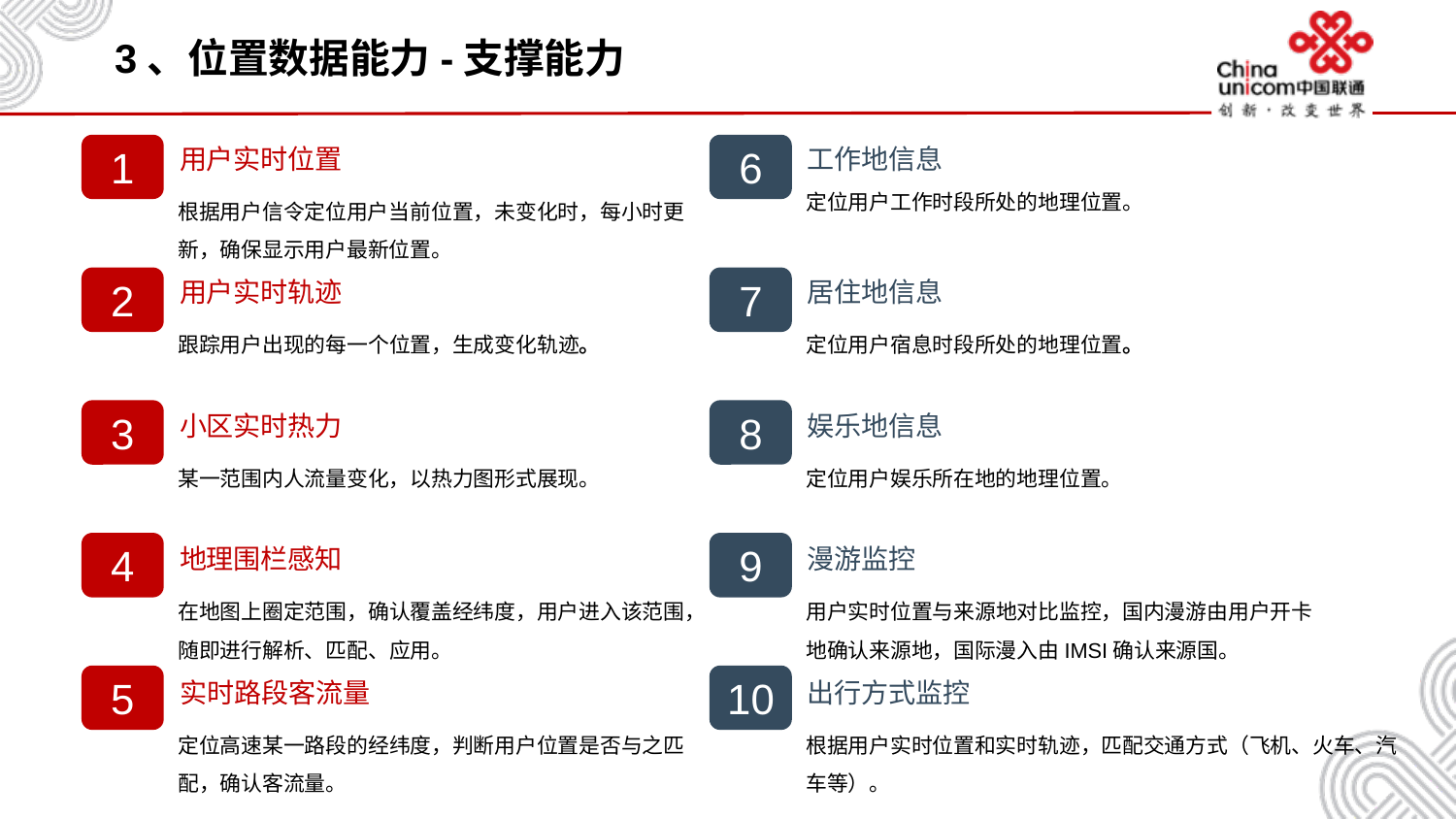

# 3、位置数据能力-支撑能力
1
用户实时位置
6
工作地信息
根据用户信令定位用户当前位置，未变化时，每小时更新，确保显示用户最新位置。
定位用户工作时段所处的地理位置。
2
7
用户实时轨迹
居住地信息
定位用户宿息时段所处的地理位置。
跟踪用户出现的每一个位置，生成变化轨迹。
3
8
小区实时热力
娱乐地信息
定位用户娱乐所在地的地理位置。
某一范围内人流量变化，以热力图形式展现。
4
9
地理围栏感知
漫游监控
用户实时位置与来源地对比监控，国内漫游由用户开卡地确认来源地，国际漫入由IMSI确认来源国。
在地图上圈定范围，确认覆盖经纬度，用户进入该范围，随即进行解析、匹配、应用。
5
10
实时路段客流量
出行方式监控
定位高速某一路段的经纬度，判断用户位置是否与之匹配，确认客流量。
根据用户实时位置和实时轨迹，匹配交通方式（飞机、火车、汽车等）。